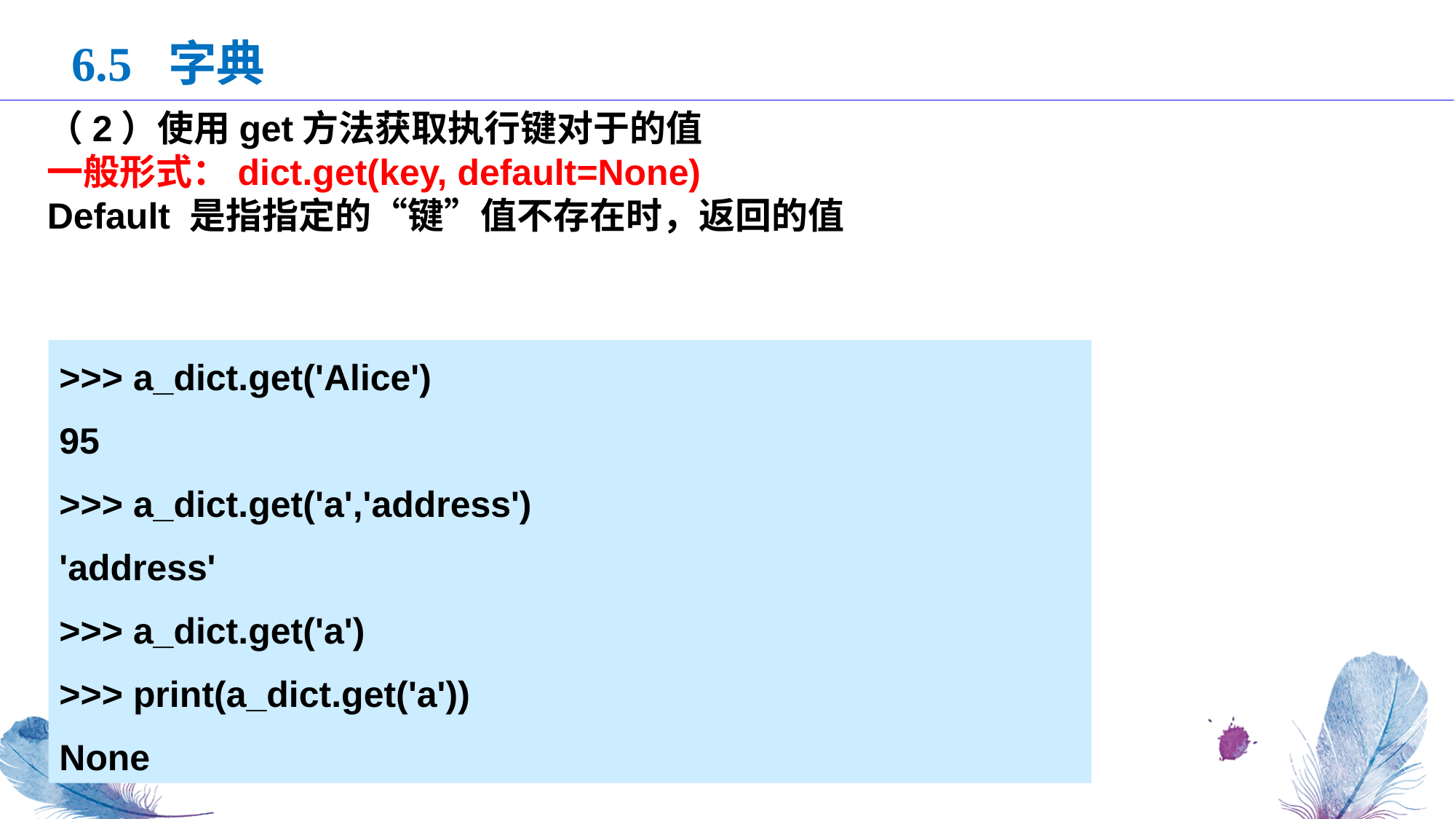

6.5  字典
（2）使用get方法获取执行键对于的值
一般形式：dict.get(key, default=None)
Default 是指指定的“键”值不存在时，返回的值

>>> a_dict.get('Alice')
95
>>> a_dict.get('a','address')
'address'
>>> a_dict.get('a')
>>> print(a_dict.get('a'))
None